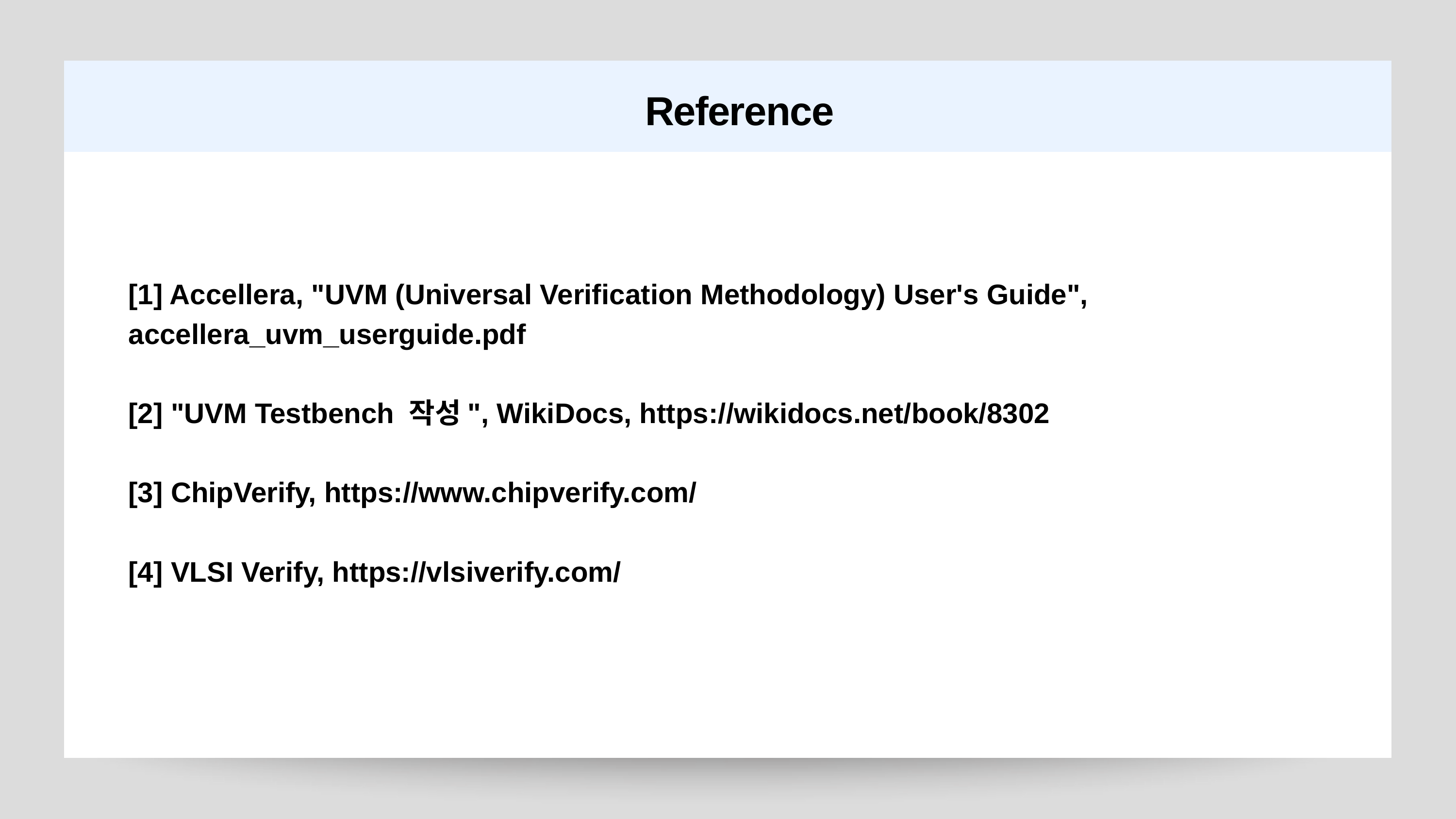

Reference
[1] Accellera, "UVM (Universal Verification Methodology) User's Guide", accellera_uvm_userguide.pdf

[2] "UVM Testbench 작성", WikiDocs, https://wikidocs.net/book/8302

[3] ChipVerify, https://www.chipverify.com/

[4] VLSI Verify, https://vlsiverify.com/